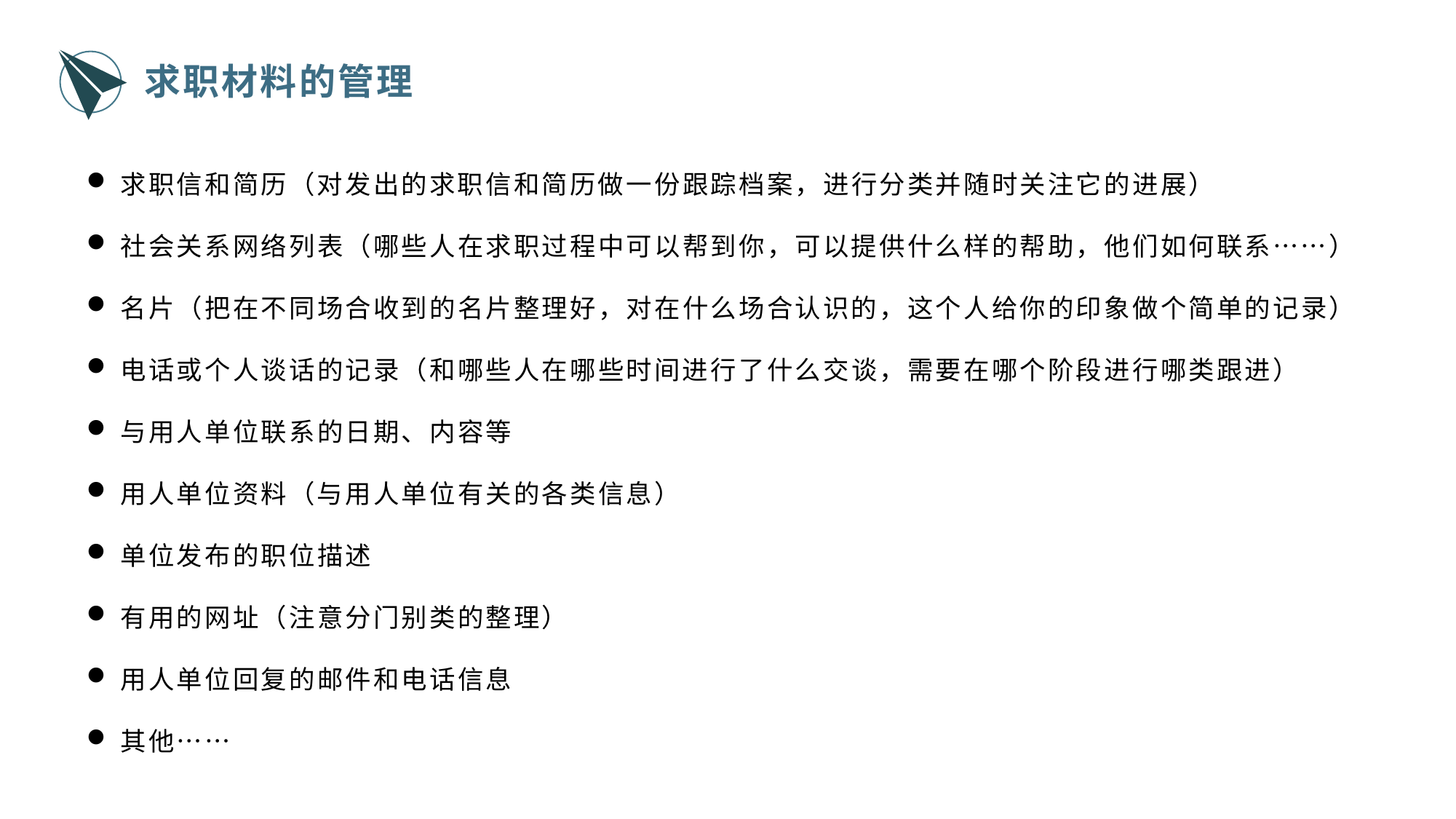

求职材料的管理
求职信和简历（对发出的求职信和简历做一份跟踪档案，进行分类并随时关注它的进展）
社会关系网络列表（哪些人在求职过程中可以帮到你，可以提供什么样的帮助，他们如何联系……）
名片（把在不同场合收到的名片整理好，对在什么场合认识的，这个人给你的印象做个简单的记录）
电话或个人谈话的记录（和哪些人在哪些时间进行了什么交谈，需要在哪个阶段进行哪类跟进）
与用人单位联系的日期、内容等
用人单位资料（与用人单位有关的各类信息）
单位发布的职位描述
有用的网址（注意分门别类的整理）
用人单位回复的邮件和电话信息
其他……